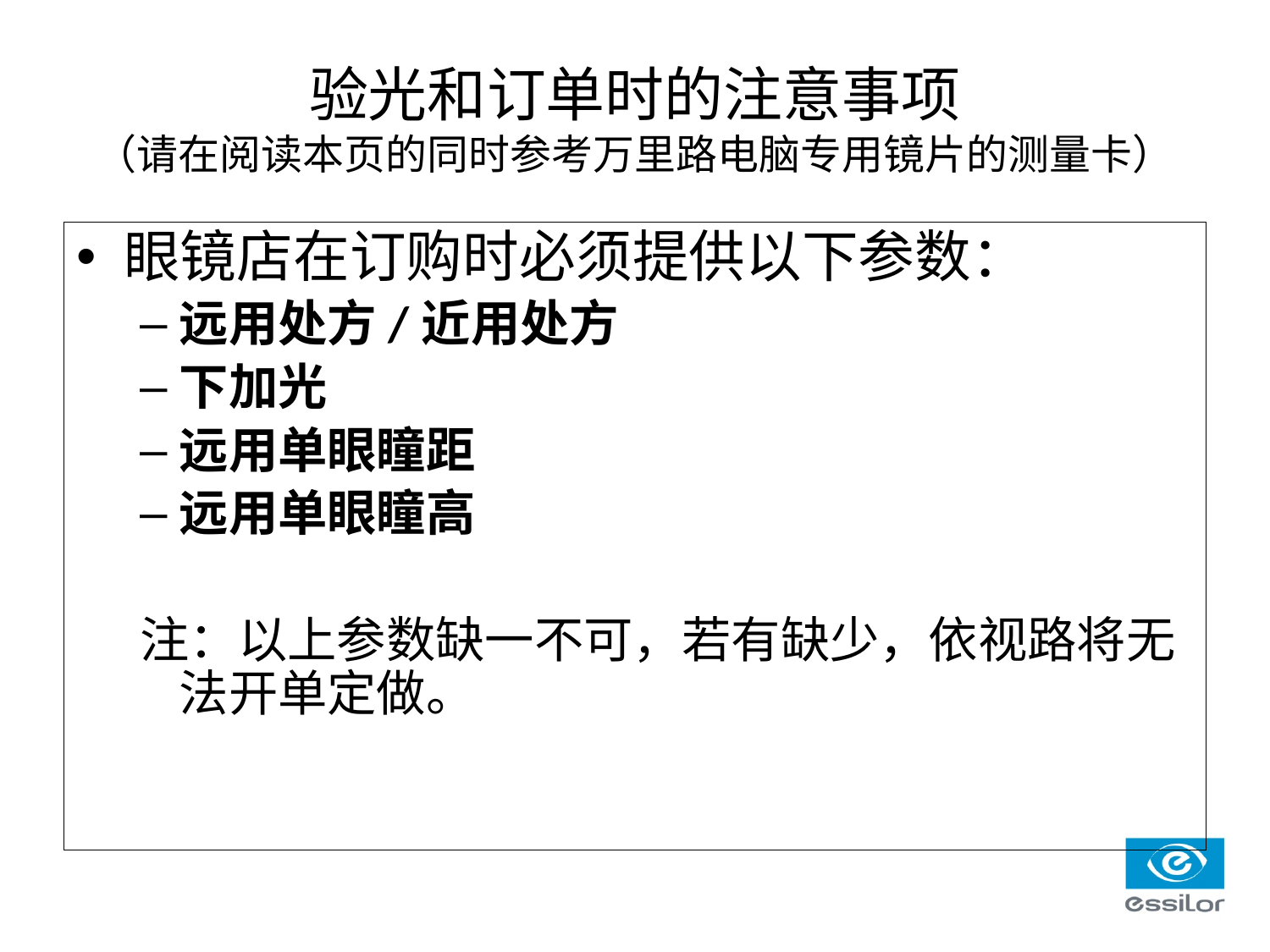

验光和订单时的注意事项
（请在阅读本页的同时参考万里路电脑专用镜片的测量卡）
眼镜店在订购时必须提供以下参数：
远用处方/近用处方
下加光
远用单眼瞳距
远用单眼瞳高

注：以上参数缺一不可，若有缺少，依视路将无法开单定做。